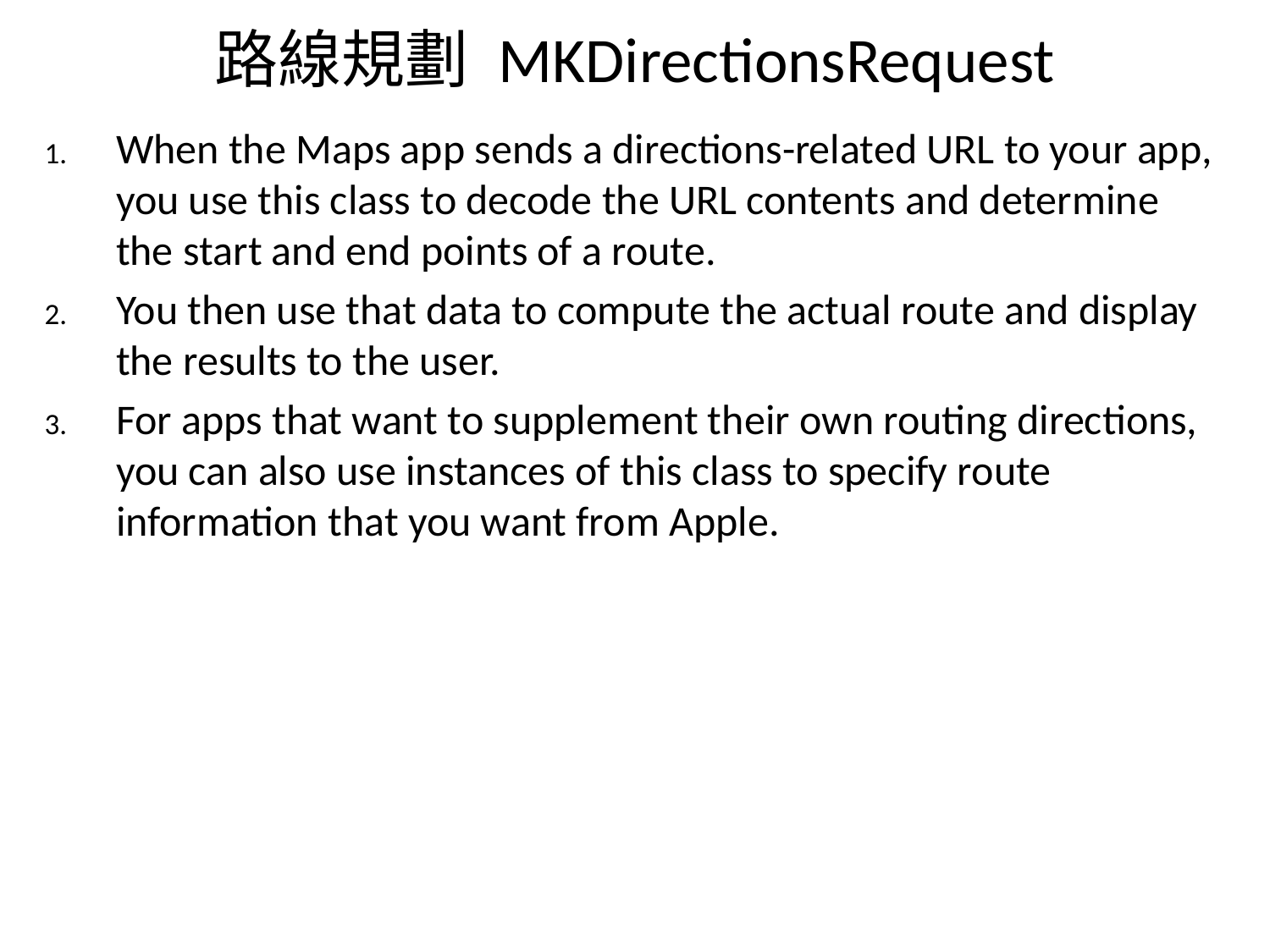

# 路線規劃 MKDirectionsRequest
When the Maps app sends a directions-related URL to your app, you use this class to decode the URL contents and determine the start and end points of a route.
You then use that data to compute the actual route and display the results to the user.
For apps that want to supplement their own routing directions, you can also use instances of this class to specify route information that you want from Apple.